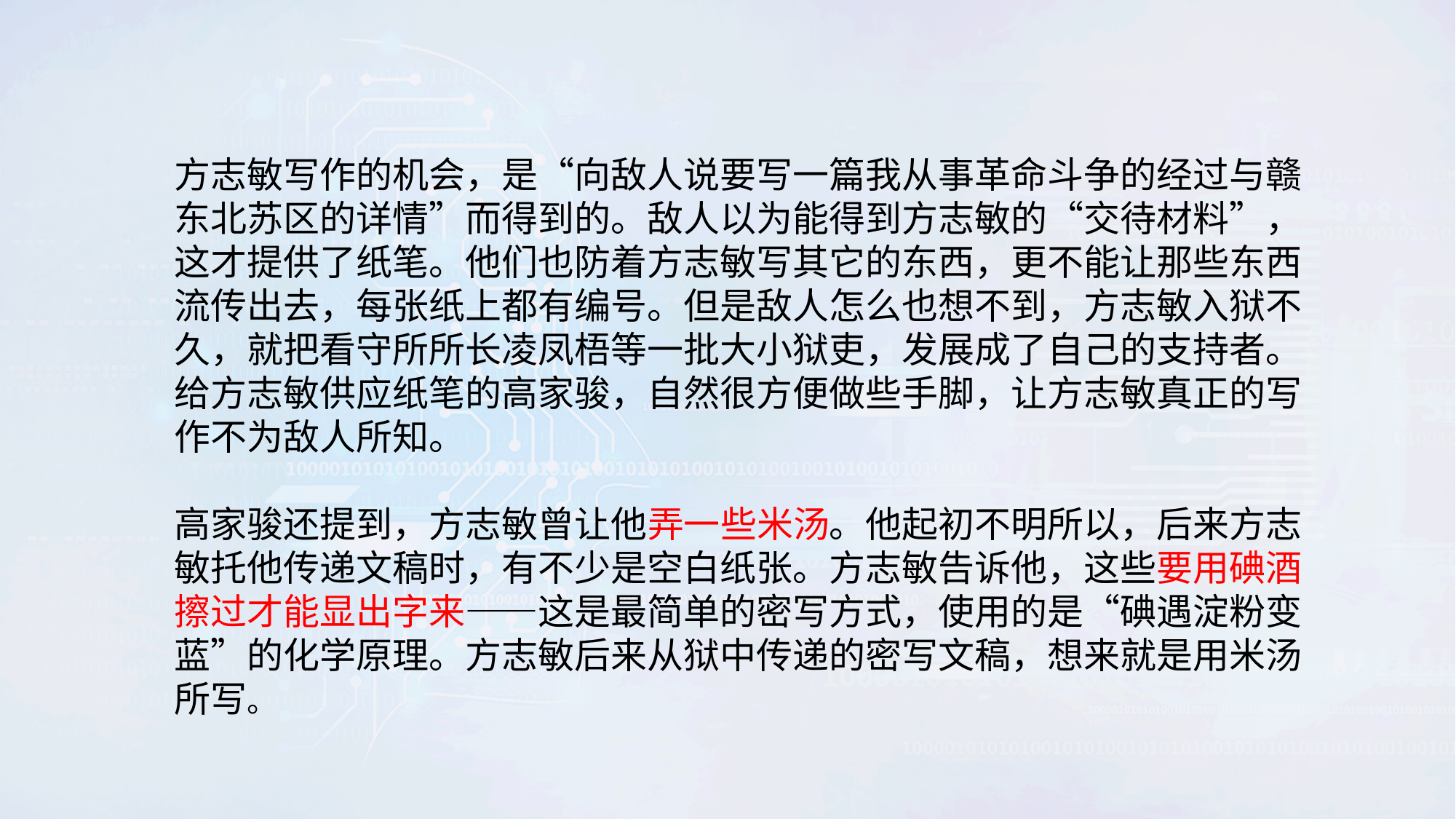

方志敏写作的机会，是“向敌人说要写一篇我从事革命斗争的经过与赣东北苏区的详情”而得到的。敌人以为能得到方志敏的“交待材料”，这才提供了纸笔。他们也防着方志敏写其它的东西，更不能让那些东西流传出去，每张纸上都有编号。但是敌人怎么也想不到，方志敏入狱不久，就把看守所所长凌凤梧等一批大小狱吏，发展成了自己的支持者。给方志敏供应纸笔的高家骏，自然很方便做些手脚，让方志敏真正的写作不为敌人所知。

高家骏还提到，方志敏曾让他弄一些米汤。他起初不明所以，后来方志敏托他传递文稿时，有不少是空白纸张。方志敏告诉他，这些要用碘酒擦过才能显出字来——这是最简单的密写方式，使用的是“碘遇淀粉变蓝”的化学原理。方志敏后来从狱中传递的密写文稿，想来就是用米汤所写。